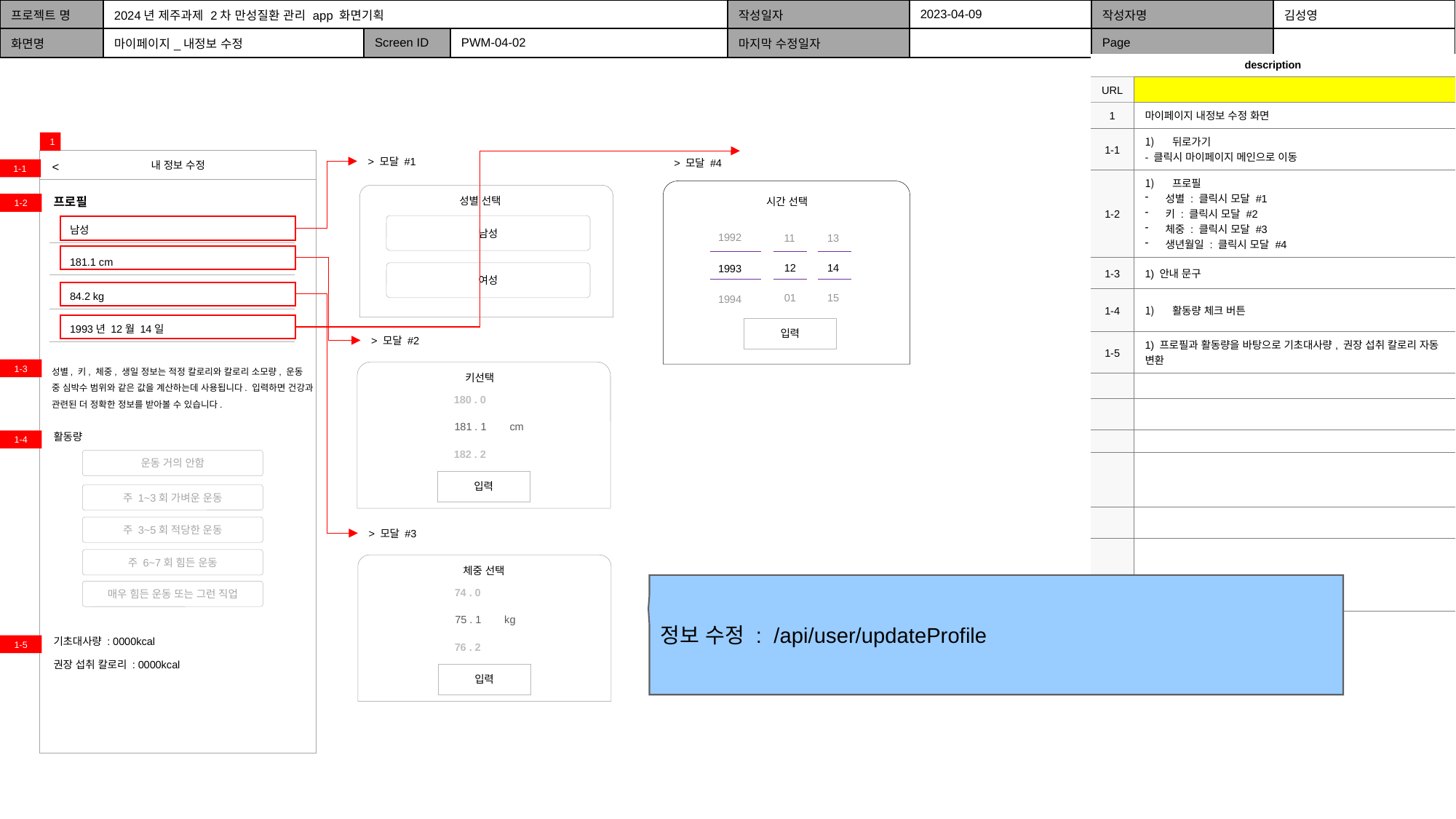

| 프로젝트 명 | 2024년 제주과제 2차 만성질환 관리 app 화면기획 |  |  | 작성일자 | 2023-04-09 | 작성자명 | 김성영 |
| --- | --- | --- | --- | --- | --- | --- | --- |
| 화면명 | 마이페이지\_내정보 수정 | Screen ID | PWM-04-02 | 마지막 수정일자 |  | Page |  |
| description |  |
| --- | --- |
| URL |  |
| 1 | 마이페이지 내정보 수정 화면 |
| 1-1 | 뒤로가기 - 클릭시 마이페이지 메인으로 이동 |
| 1-2 | 프로필 성별 : 클릭시 모달 #1 키 : 클릭시 모달 #2 체중 : 클릭시 모달 #3 생년월일 : 클릭시 모달 #4 |
| 1-3 | 1) 안내 문구 |
| 1-4 | 활동량 체크 버튼 |
| 1-5 | 1) 프로필과 활동량을 바탕으로 기초대사량, 권장 섭취 칼로리 자동 변환 |
|  |  |
|  |  |
|  |  |
|  |  |
|  |  |
|  |  |
1
> 모달 #1

내 정보 수정
> 모달 #4
<
1-1

성별 선택
프로필
시간 선택
1-2
남성

남성
1992
11
13

181.1 cm
12
14
1993
여성

84.2 kg
01
15
1994

1993년 12월 14일
입력
> 모달 #2
성별, 키, 체중, 생일 정보는 적정 칼로리와 칼로리 소모량, 운동 중 심박수 범위와 같은 값을 계산하는데 사용됩니다. 입력하면 건강과 관련된 더 정확한 정보를 받아볼 수 있습니다.
1-3

키선택
             180 . 0
             181 . 1        cm
활동량
1-4
             182 . 2
운동 거의 안함
입력
주 1~3회 가벼운 운동
주 3~5회 적당한 운동
> 모달 #3
주 6~7회 힘든 운동

체중 선택
정보 수정 :  /api/user/updateProfile

             74 . 0
매우 힘든 운동 또는 그런 직업
             75 . 1        kg
기초대사량 : 0000kcal
             76 . 2
1-5
권장 섭취 칼로리 : 0000kcal
입력